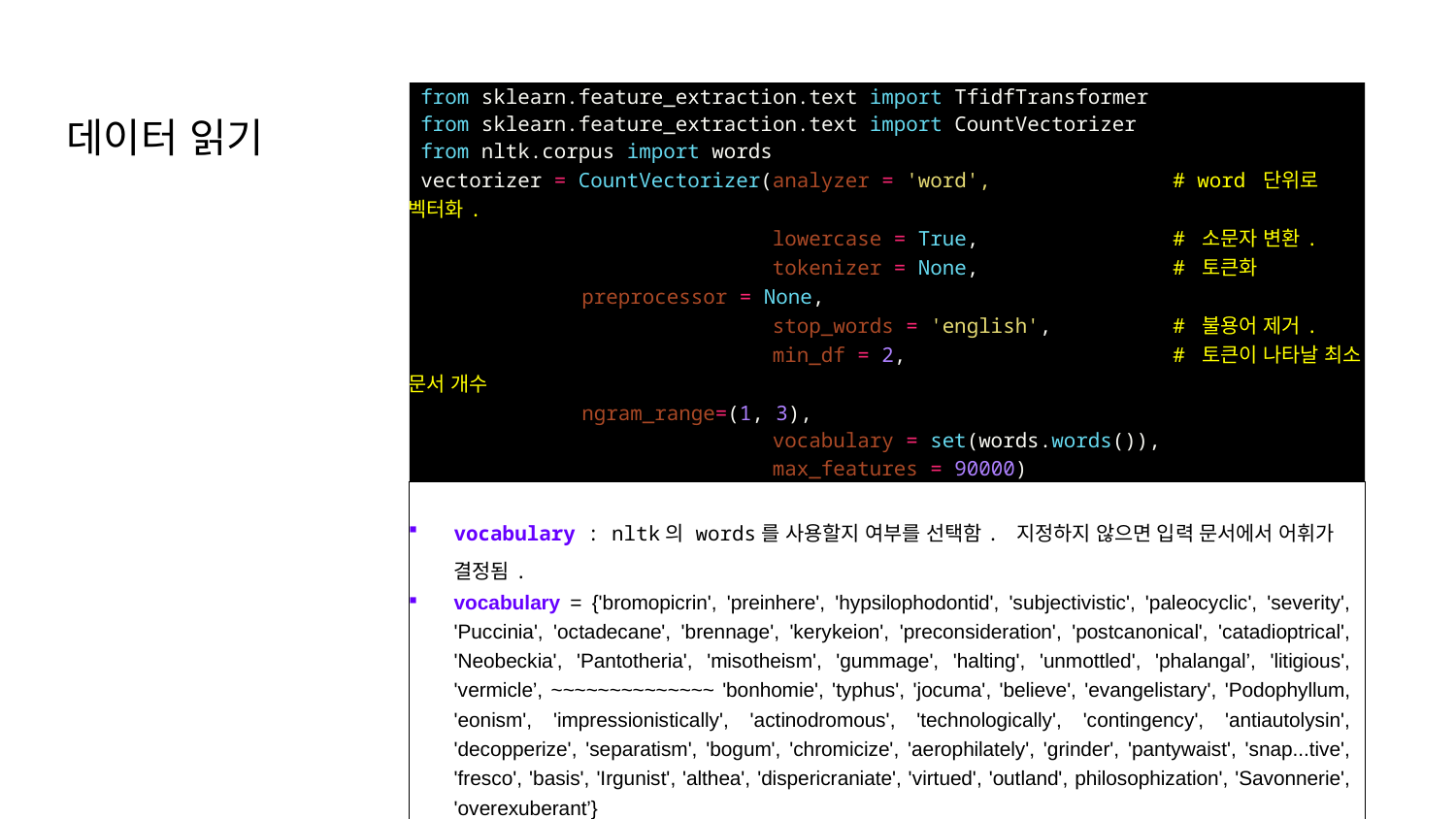

| from sklearn.feature\_extraction.text import TfidfTransformer from sklearn.feature\_extraction.text import CountVectorizer from nltk.corpus import words vectorizer = CountVectorizer(analyzer = 'word', # word 단위로 벡터화. lowercase = True, # 소문자 변환. tokenizer = None, # 토큰화 preprocessor = None, stop\_words = 'english', # 불용어 제거. min\_df = 2, # 토큰이 나타날 최소 문서 개수 ngram\_range=(1, 3), vocabulary = set(words.words()), max\_features = 90000) |
| --- |
| vocabulary : nltk의 words를 사용할지 여부를 선택함. 지정하지 않으면 입력 문서에서 어휘가 결정됨. vocabulary = {'bromopicrin', 'preinhere', 'hypsilophodontid', 'subjectivistic', 'paleocyclic', 'severity', 'Puccinia', 'octadecane', 'brennage', 'kerykeion', 'preconsideration', 'postcanonical', 'catadioptrical', 'Neobeckia', 'Pantotheria', 'misotheism', 'gummage', 'halting', 'unmottled', 'phalangal’, 'litigious', 'vermicle’, ~~~~~~~~~~~~~~ 'bonhomie', 'typhus', 'jocuma', 'believe', 'evangelistary', 'Podophyllum, 'eonism', 'impressionistically', 'actinodromous', 'technologically', 'contingency', 'antiautolysin', 'decopperize', 'separatism', 'bogum', 'chromicize', 'aerophilately', 'grinder', 'pantywaist', 'snap...tive', 'fresco', 'basis', 'Irgunist', 'althea', 'dispericraniate', 'virtued', 'outland', philosophization', 'Savonnerie', 'overexuberant’} |
데이터 읽기